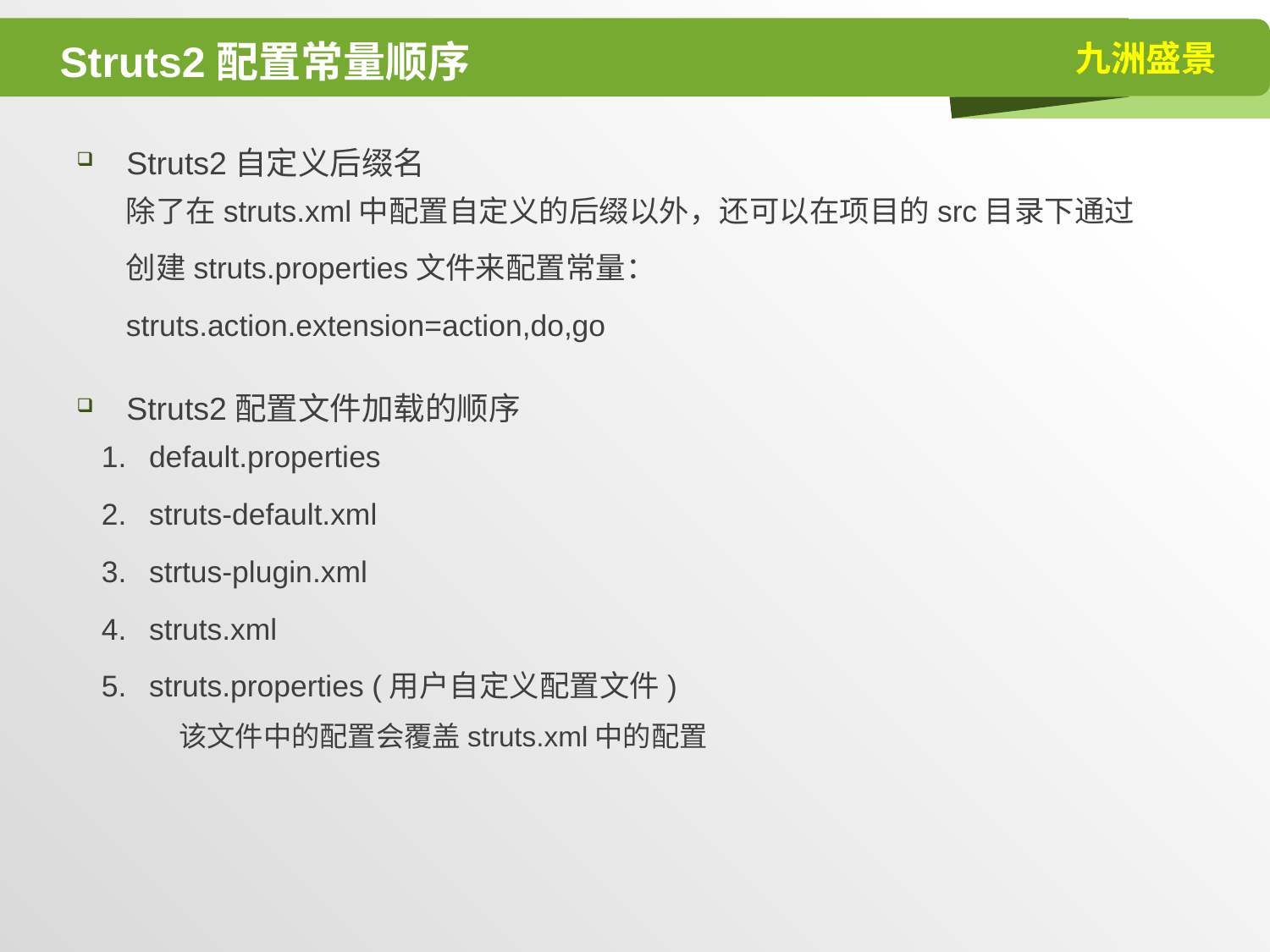

# Struts2配置常量顺序
Struts2自定义后缀名
除了在struts.xml中配置自定义的后缀以外，还可以在项目的src目录下通过
创建struts.properties文件来配置常量：
struts.action.extension=action,do,go
Struts2配置文件加载的顺序
default.properties
struts-default.xml
strtus-plugin.xml
struts.xml
struts.properties (用户自定义配置文件)
该文件中的配置会覆盖struts.xml中的配置